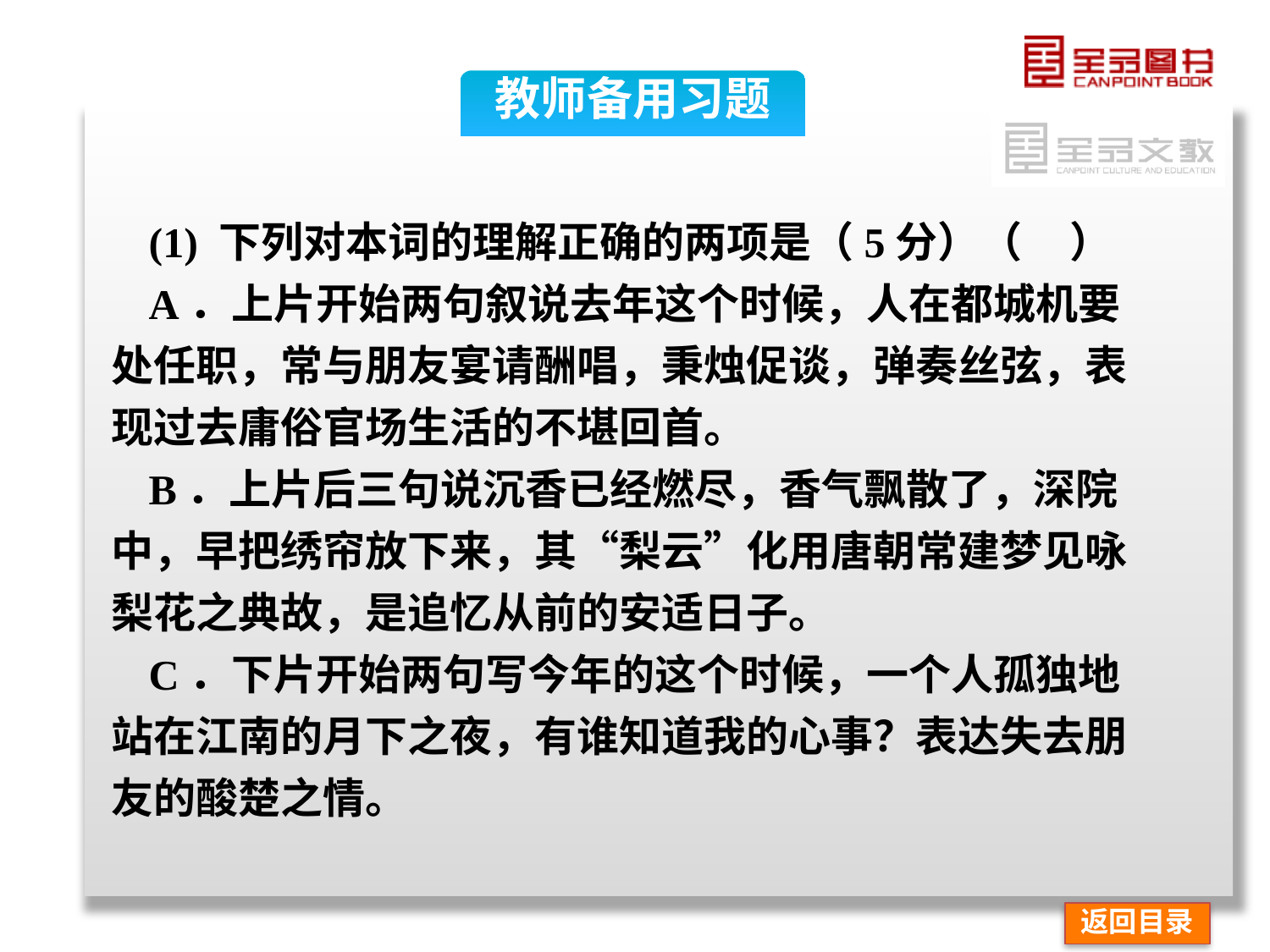

教师备用习题
(1) 下列对本词的理解正确的两项是（5分）（     ）
A．上片开始两句叙说去年这个时候，人在都城机要处任职，常与朋友宴请酬唱，秉烛促谈，弹奏丝弦，表现过去庸俗官场生活的不堪回首。
B．上片后三句说沉香已经燃尽，香气飘散了，深院中，早把绣帘放下来，其“梨云”化用唐朝常建梦见咏梨花之典故，是追忆从前的安适日子。
C．下片开始两句写今年的这个时候，一个人孤独地站在江南的月下之夜，有谁知道我的心事？表达失去朋友的酸楚之情。
返回目录